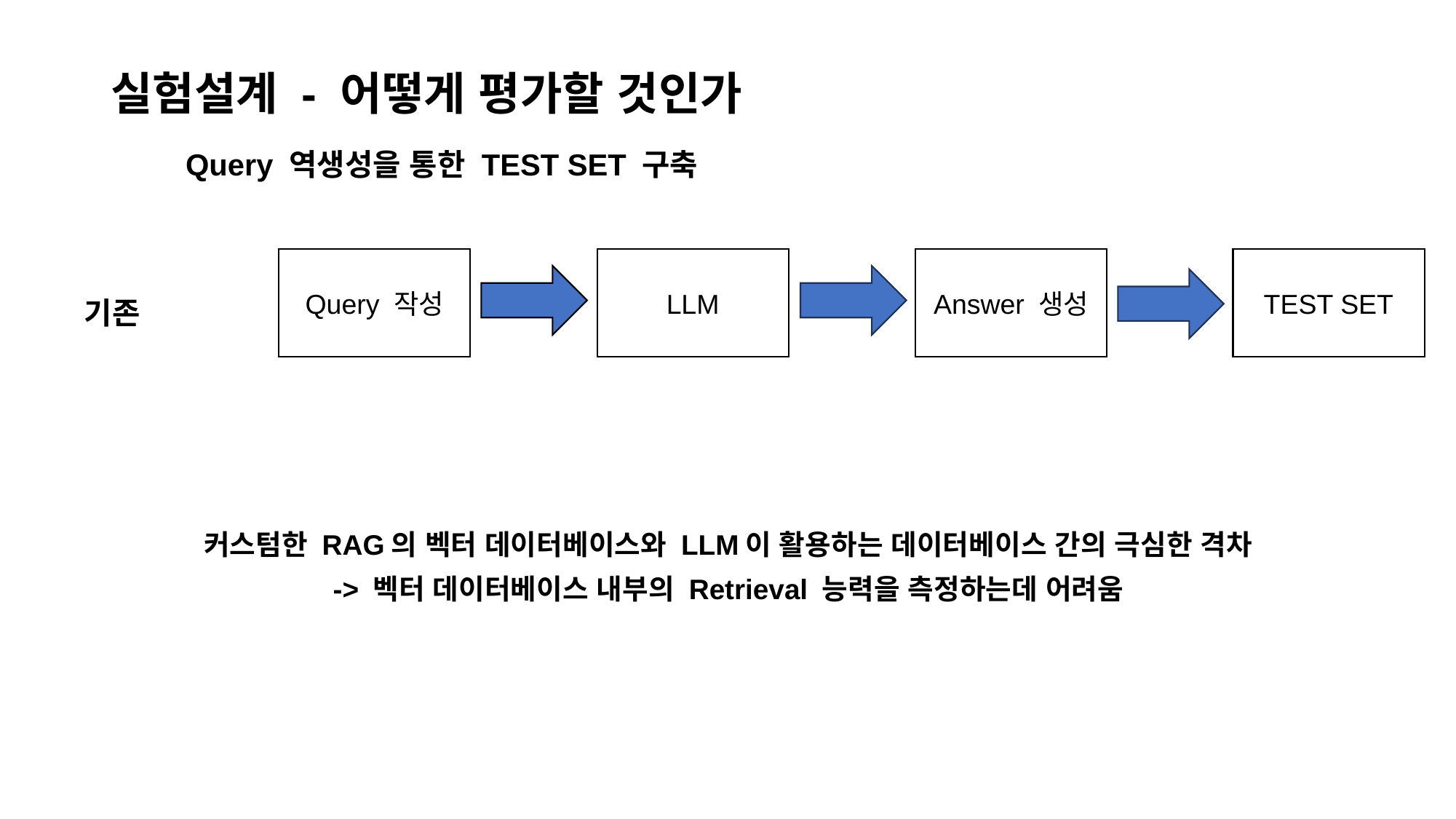

# 실험설계 - 어떻게 평가할 것인가

Query 역생성을 통한 TEST SET 구축

기존

TEST SET
Query 작성
LLM
Answer 생성

커스텀한 RAG의 벡터 데이터베이스와 LLM이 활용하는 데이터베이스 간의 극심한 격차
-> 벡터 데이터베이스 내부의 Retrieval 능력을 측정하는데 어려움